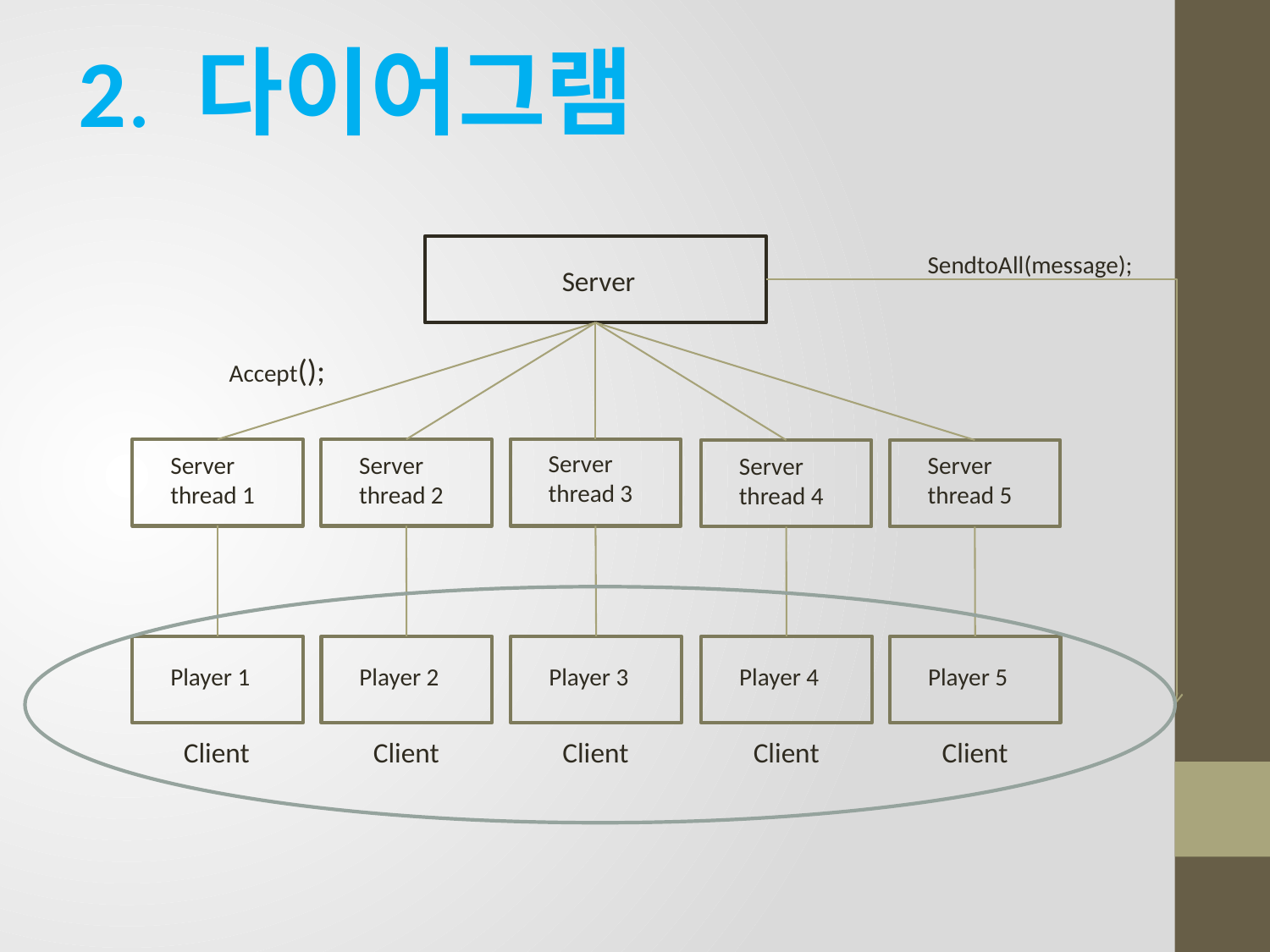

2. 다이어그램
#

Server

Server
thread 3
Server
thread 5
Server
thread 1
Server
thread 2
Server
thread 4

Player 1

Player 2

Player 3

Player 4

Player 5
SendtoAll(message);
Accept();

Client
Client
Client
Client
Client